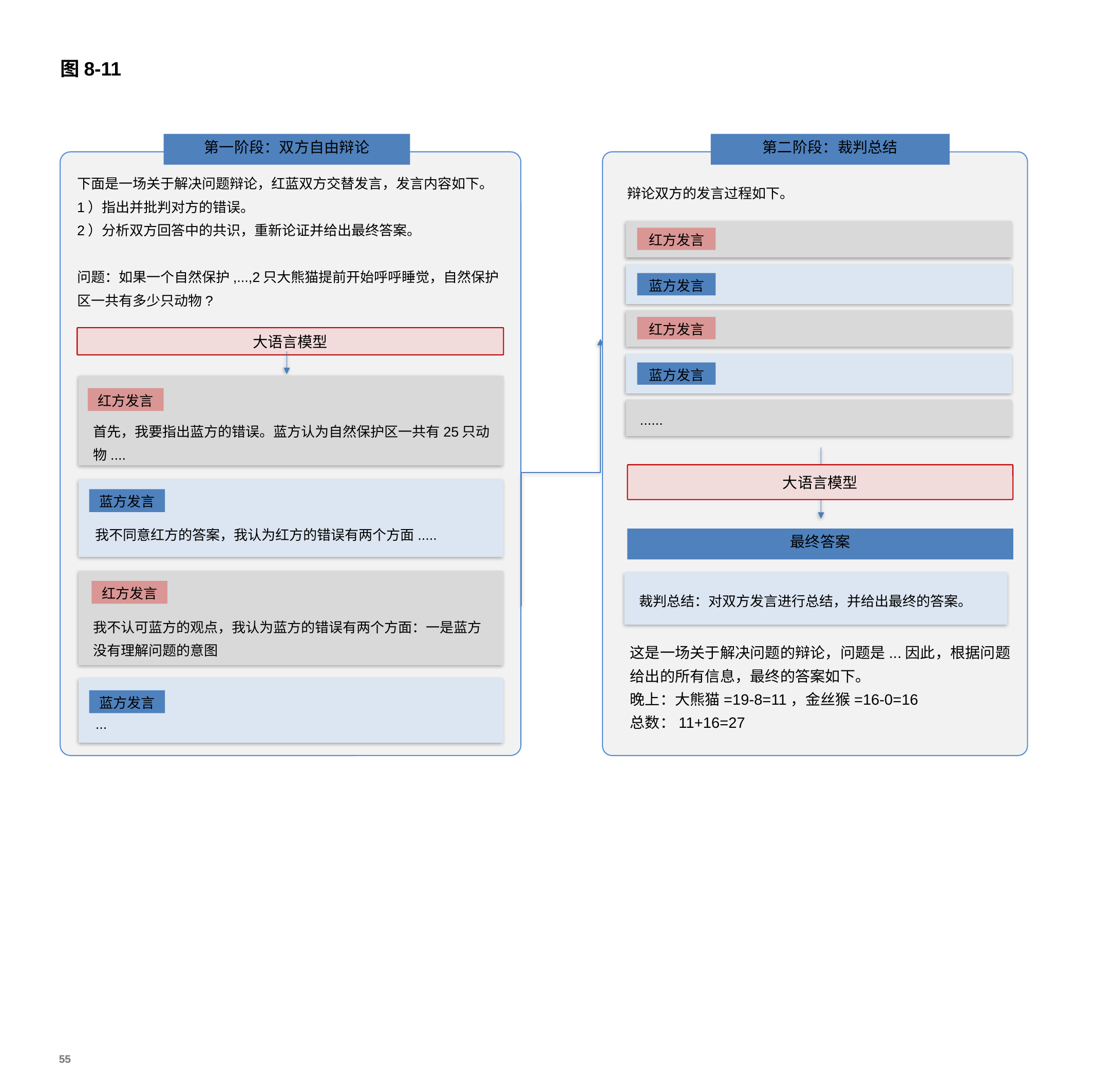

# 图8-11
第二阶段：裁判总结
第一阶段：双方自由辩论

下面是一场关于解决问题辩论，红蓝双方交替发言，发言内容如下。
1）指出并批判对方的错误。
2）分析双方回答中的共识，重新论证并给出最终答案。

问题：如果一个自然保护,...,2只大熊猫提前开始呼呼睡觉，自然保护区一共有多少只动物?
辩论双方的发言过程如下。

红方发言

蓝方发言

红方发言
大语言模型

蓝方发言

红方发言

......
首先，我要指出蓝方的错误。蓝方认为自然保护区一共有25只动物....
大语言模型

蓝方发言
我不同意红方的答案，我认为红方的错误有两个方面.....
最终答案

裁判总结：对双方发言进行总结，并给出最终的答案。
红方发言
红方发言
我不认可蓝方的观点，我认为蓝方的错误有两个方面：一是蓝方没有理解问题的意图
这是一场关于解决问题的辩论，问题是...因此，根据问题给出的所有信息，最终的答案如下。
晚上：大熊猫=19-8=11，金丝猴=16-0=16
总数：11+16=27

蓝方发言
...